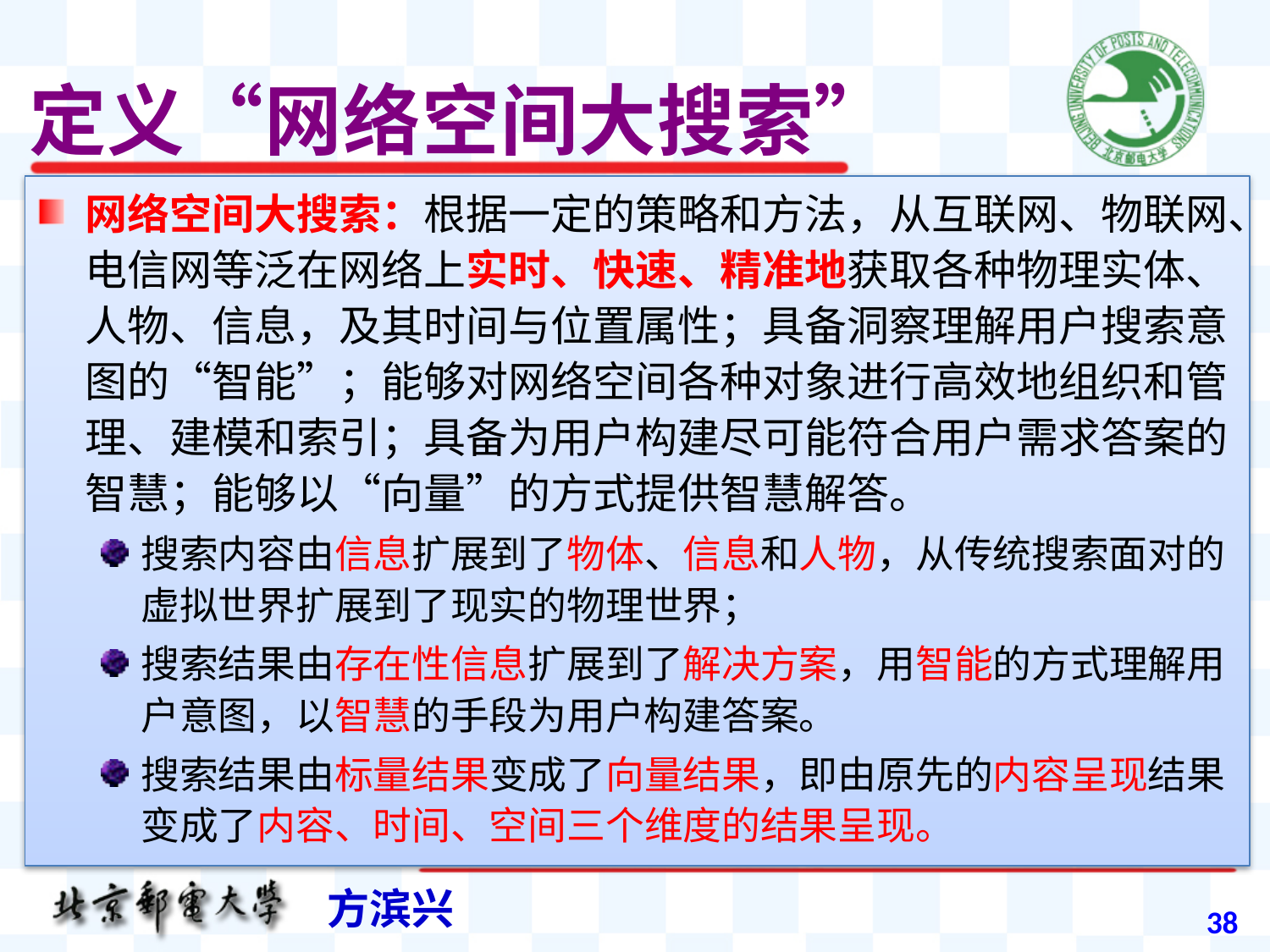

定义“网络空间大搜索”
网络空间大搜索：根据一定的策略和方法，从互联网、物联网、电信网等泛在网络上实时、快速、精准地获取各种物理实体、人物、信息，及其时间与位置属性；具备洞察理解用户搜索意图的“智能”；能够对网络空间各种对象进行高效地组织和管理、建模和索引；具备为用户构建尽可能符合用户需求答案的智慧；能够以“向量”的方式提供智慧解答。
搜索内容由信息扩展到了物体、信息和人物，从传统搜索面对的虚拟世界扩展到了现实的物理世界；
搜索结果由存在性信息扩展到了解决方案，用智能的方式理解用户意图，以智慧的手段为用户构建答案。
搜索结果由标量结果变成了向量结果，即由原先的内容呈现结果变成了内容、时间、空间三个维度的结果呈现。